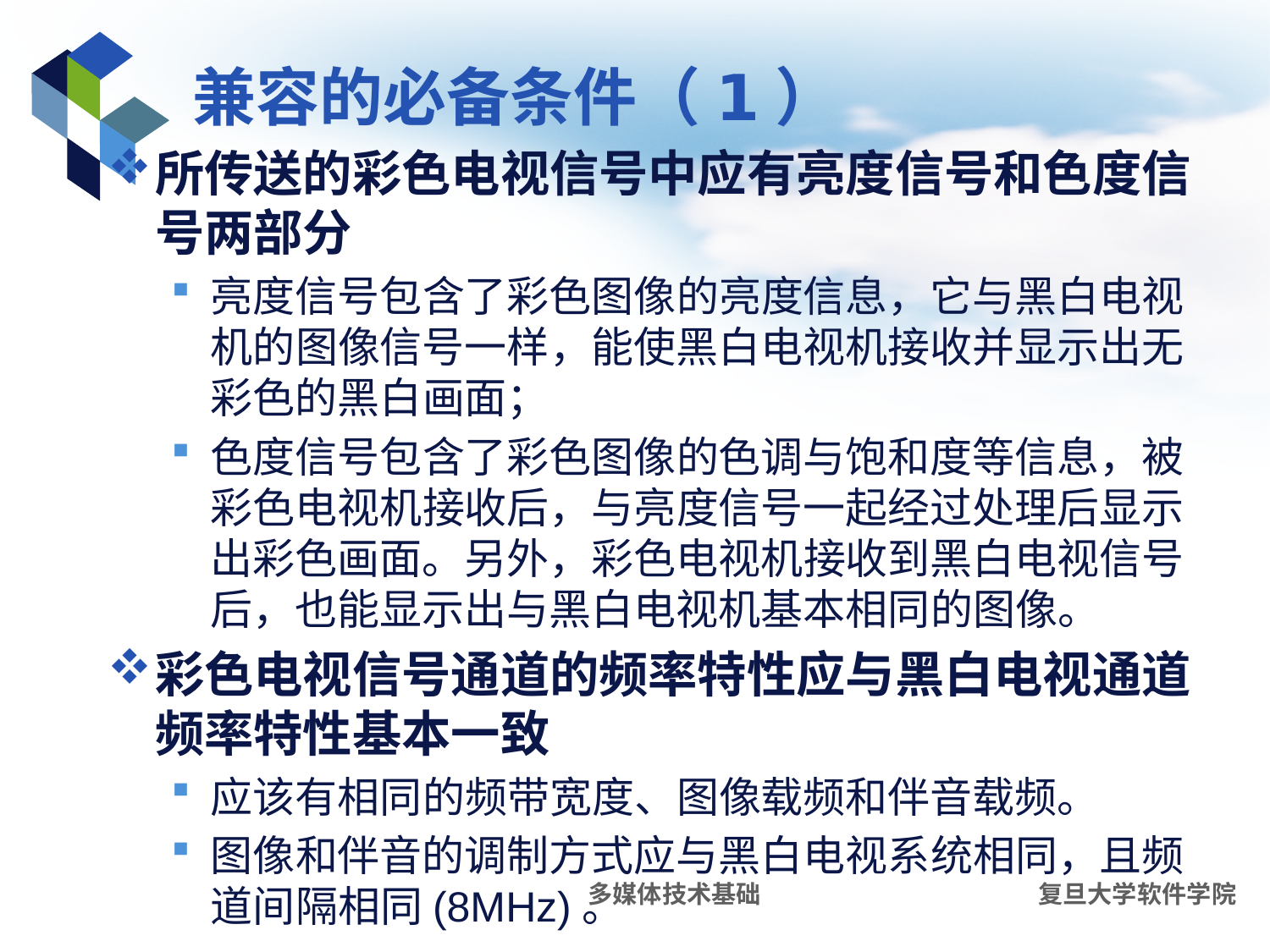

# 兼容的必备条件（1）
所传送的彩色电视信号中应有亮度信号和色度信号两部分
亮度信号包含了彩色图像的亮度信息，它与黑白电视机的图像信号一样，能使黑白电视机接收并显示出无彩色的黑白画面；
色度信号包含了彩色图像的色调与饱和度等信息，被彩色电视机接收后，与亮度信号一起经过处理后显示出彩色画面。另外，彩色电视机接收到黑白电视信号后，也能显示出与黑白电视机基本相同的图像。
彩色电视信号通道的频率特性应与黑白电视通道频率特性基本一致
应该有相同的频带宽度、图像载频和伴音载频。
图像和伴音的调制方式应与黑白电视系统相同，且频道间隔相同(8MHz)。
多媒体技术基础